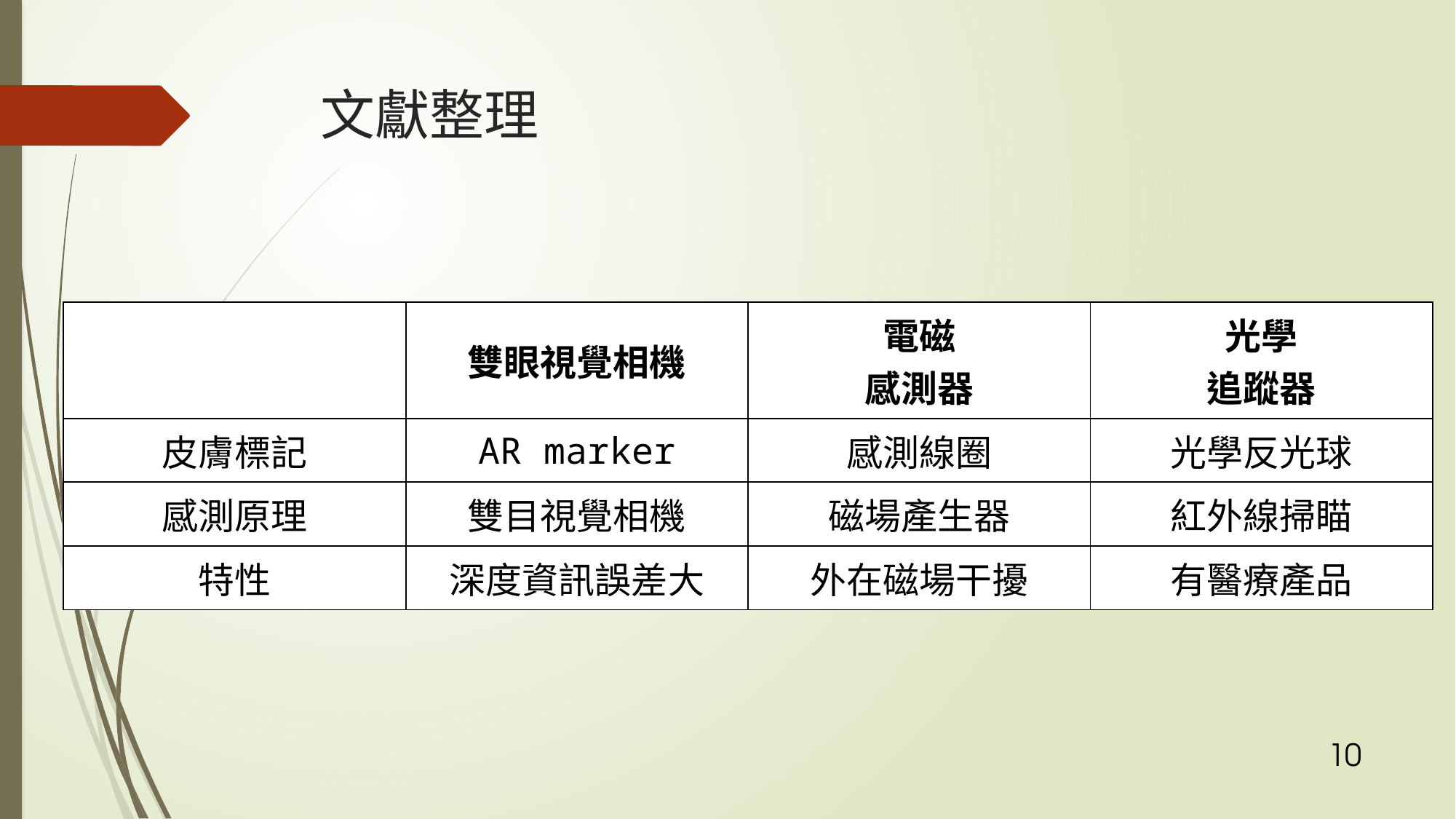

# 文獻整理
|  | 雙眼視覺相機 | 電磁 感測器 | 光學 追蹤器 |
| --- | --- | --- | --- |
| 皮膚標記 | AR marker | 感測線圈 | 光學反光球 |
| 感測原理 | 雙目視覺相機 | 磁場產生器 | 紅外線掃瞄 |
| 特性 | 深度資訊誤差大 | 外在磁場干擾 | 有醫療產品 |
10